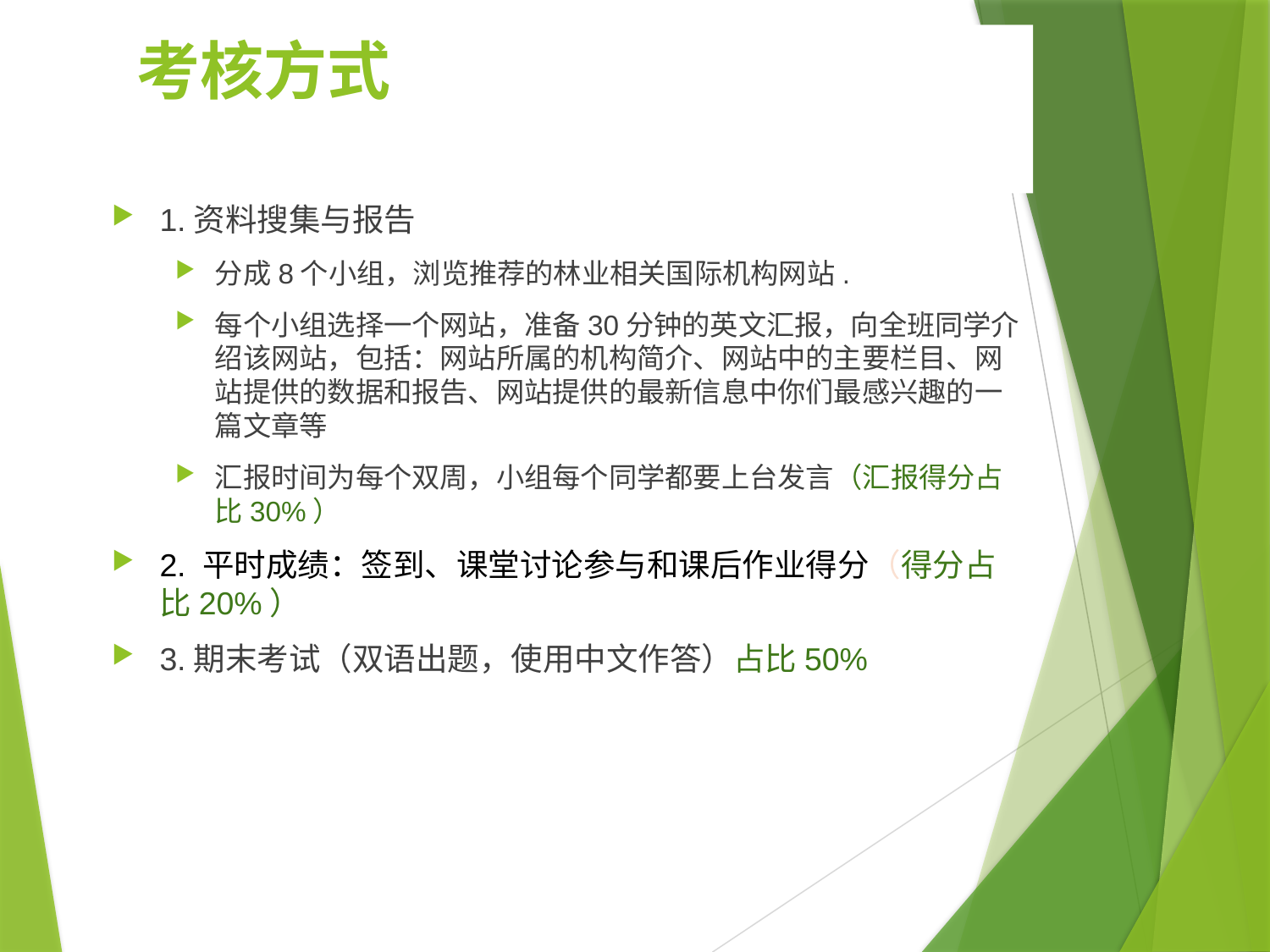

# 考核方式
1.资料搜集与报告
分成8个小组，浏览推荐的林业相关国际机构网站.
每个小组选择一个网站，准备30分钟的英文汇报，向全班同学介绍该网站，包括：网站所属的机构简介、网站中的主要栏目、网站提供的数据和报告、网站提供的最新信息中你们最感兴趣的一篇文章等
汇报时间为每个双周，小组每个同学都要上台发言（汇报得分占比30%）
2. 平时成绩：签到、课堂讨论参与和课后作业得分（得分占比20%）
3.期末考试（双语出题，使用中文作答）占比50%